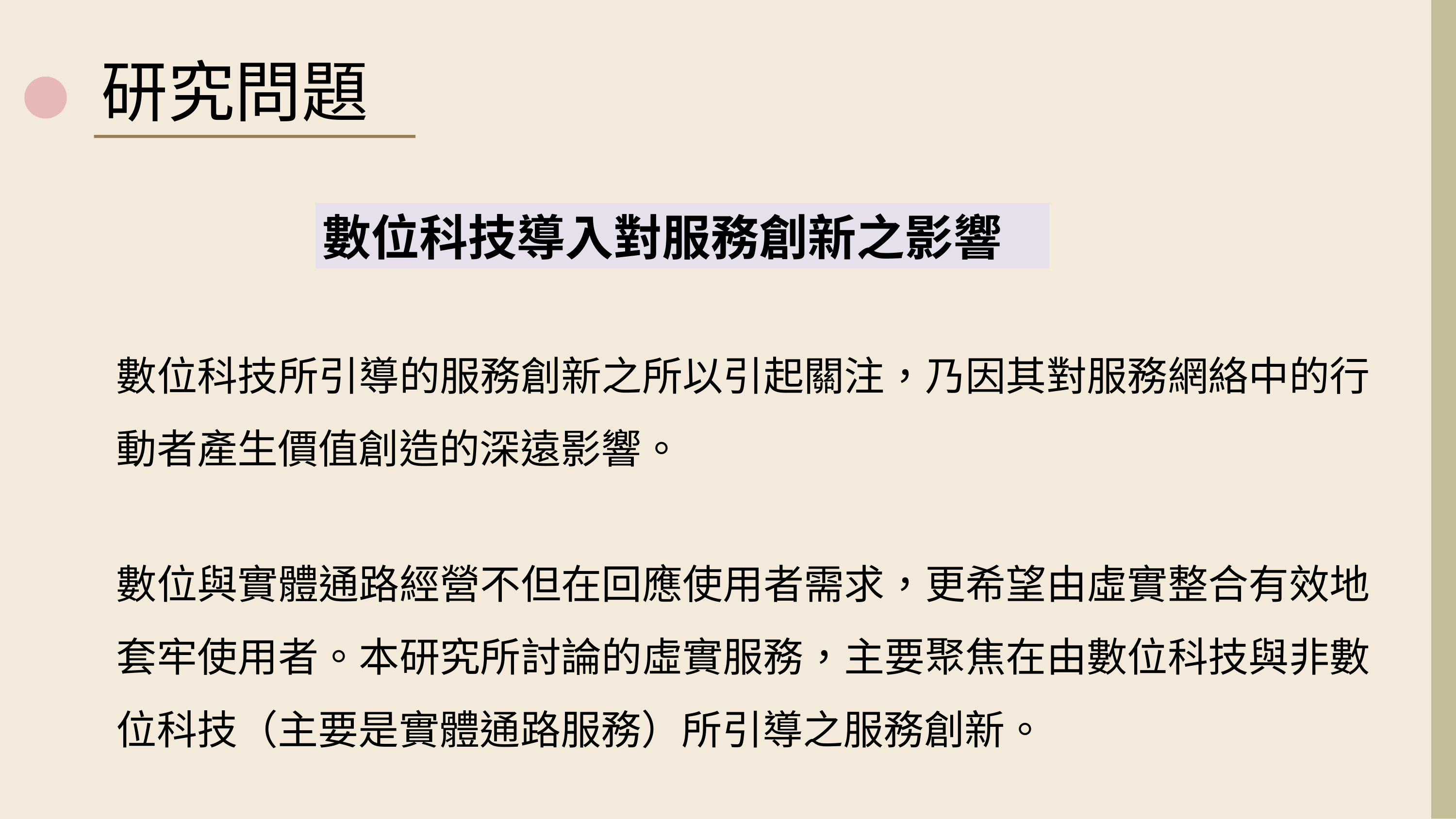

研究問題

數位科技導入對服務創新之影響
數位科技所引導的服務創新之所以引起關注，乃因其對服務網絡中的行動者產生價值創造的深遠影響。
數位與實體通路經營不但在回應使用者需求，更希望由虛實整合有效地套牢使用者。本研究所討論的虛實服務，主要聚焦在由數位科技與非數位科技（主要是實體通路服務）所引導之服務創新。